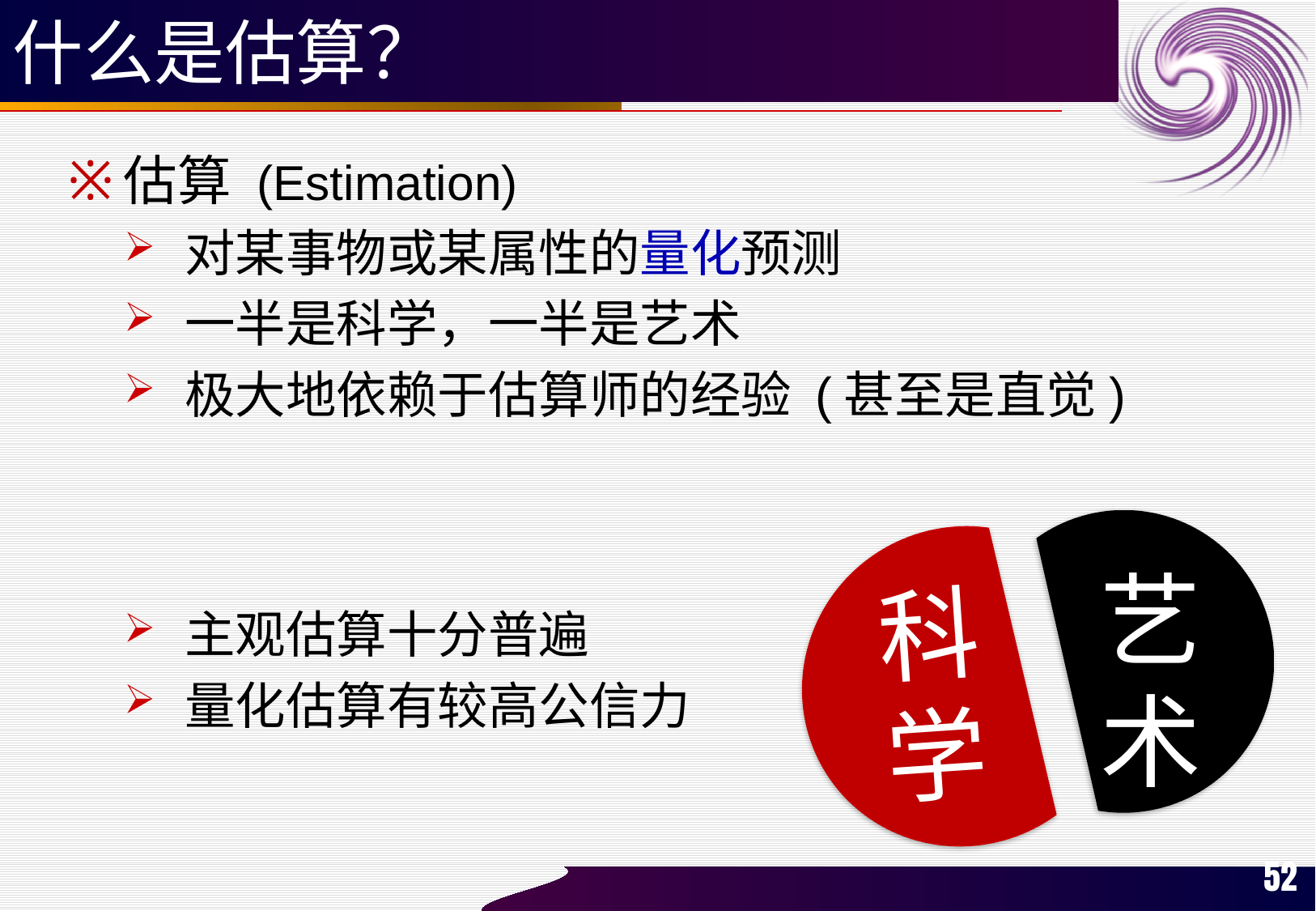

# 什么是估算？
估算 (Estimation)
对某事物或某属性的量化预测
一半是科学，一半是艺术
极大地依赖于估算师的经验 (甚至是直觉)

主观估算十分普遍
量化估算有较高公信力

艺
术
科
学
52